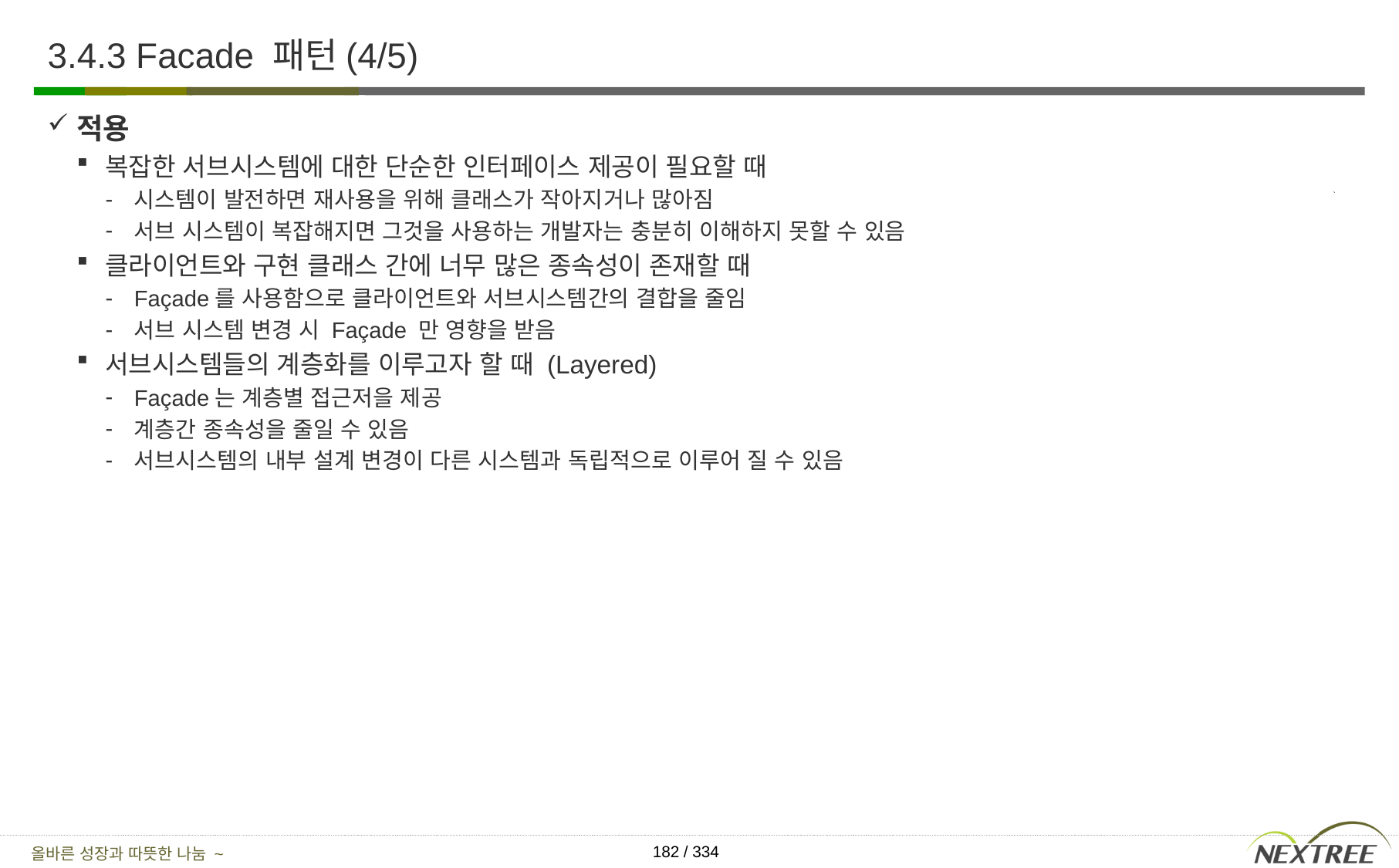

# 3.4.3 Facade 패턴(4/5)
적용
복잡한 서브시스템에 대한 단순한 인터페이스 제공이 필요할 때
시스템이 발전하면 재사용을 위해 클래스가 작아지거나 많아짐
서브 시스템이 복잡해지면 그것을 사용하는 개발자는 충분히 이해하지 못할 수 있음
클라이언트와 구현 클래스 간에 너무 많은 종속성이 존재할 때
Façade를 사용함으로 클라이언트와 서브시스템간의 결합을 줄임
서브 시스템 변경 시 Façade 만 영향을 받음
서브시스템들의 계층화를 이루고자 할 때 (Layered)
Façade는 계층별 접근저을 제공
계층간 종속성을 줄일 수 있음
서브시스템의 내부 설계 변경이 다른 시스템과 독립적으로 이루어 질 수 있음